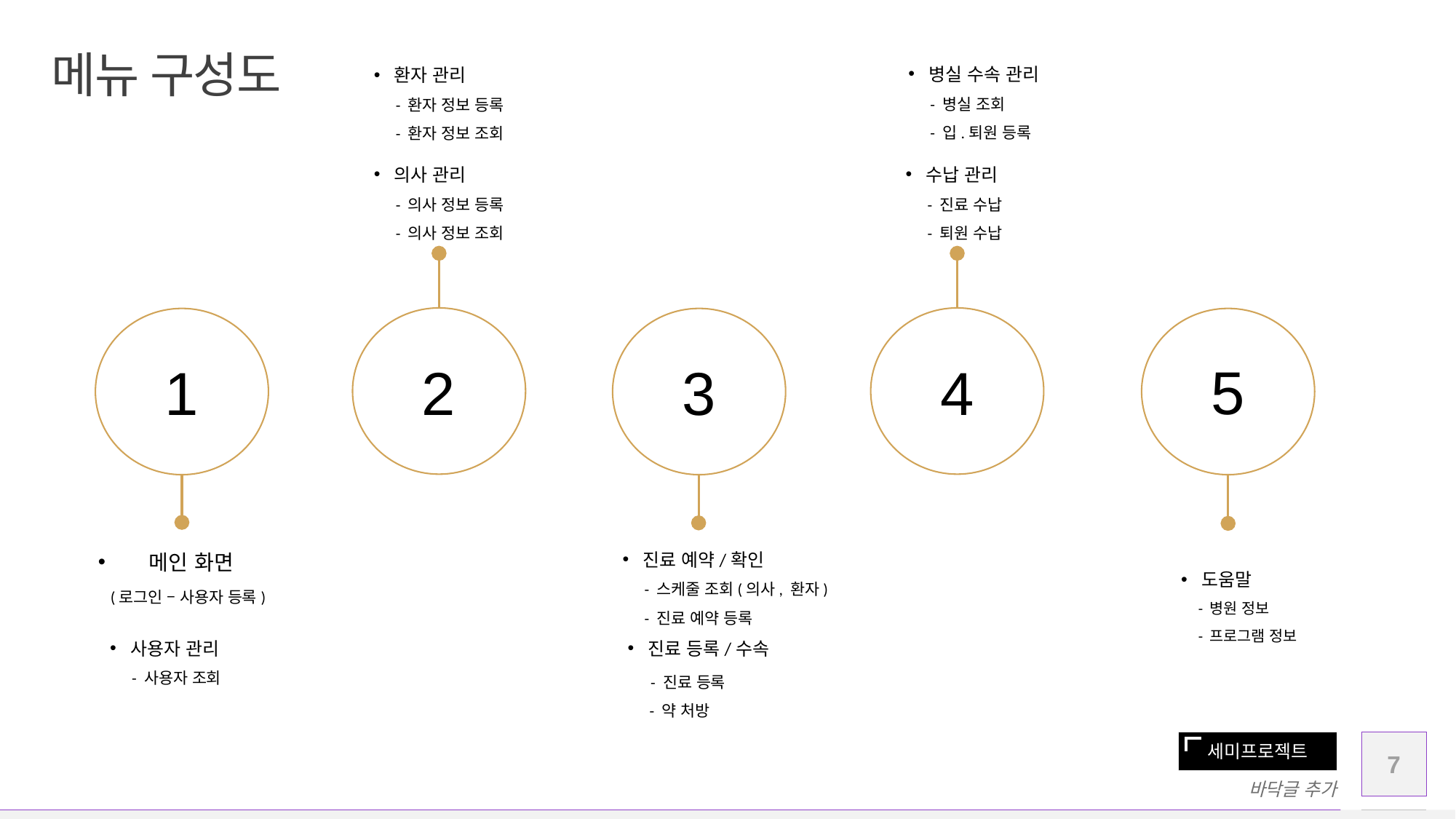

병실 수속 관리
      - 병실 조회
      - 입.퇴원 등록
환자 관리
      - 환자 정보 등록
      - 환자 정보 조회
# 메뉴 구성도
의사 관리
      - 의사 정보 등록
      - 의사 정보 조회
수납 관리
      - 진료 수납
      - 퇴원 수납

5
1
2
3
4
  메인 화면
   (로그인 – 사용자 등록)
진료 예약/확인
      - 스케줄 조회(의사, 환자)
      - 진료 예약 등록
도움말
     - 병원 정보
     - 프로그램 정보
사용자 관리
      - 사용자 조회
진료 등록/수속
      - 진료 등록
      - 약 처방
7
바닥글 추가